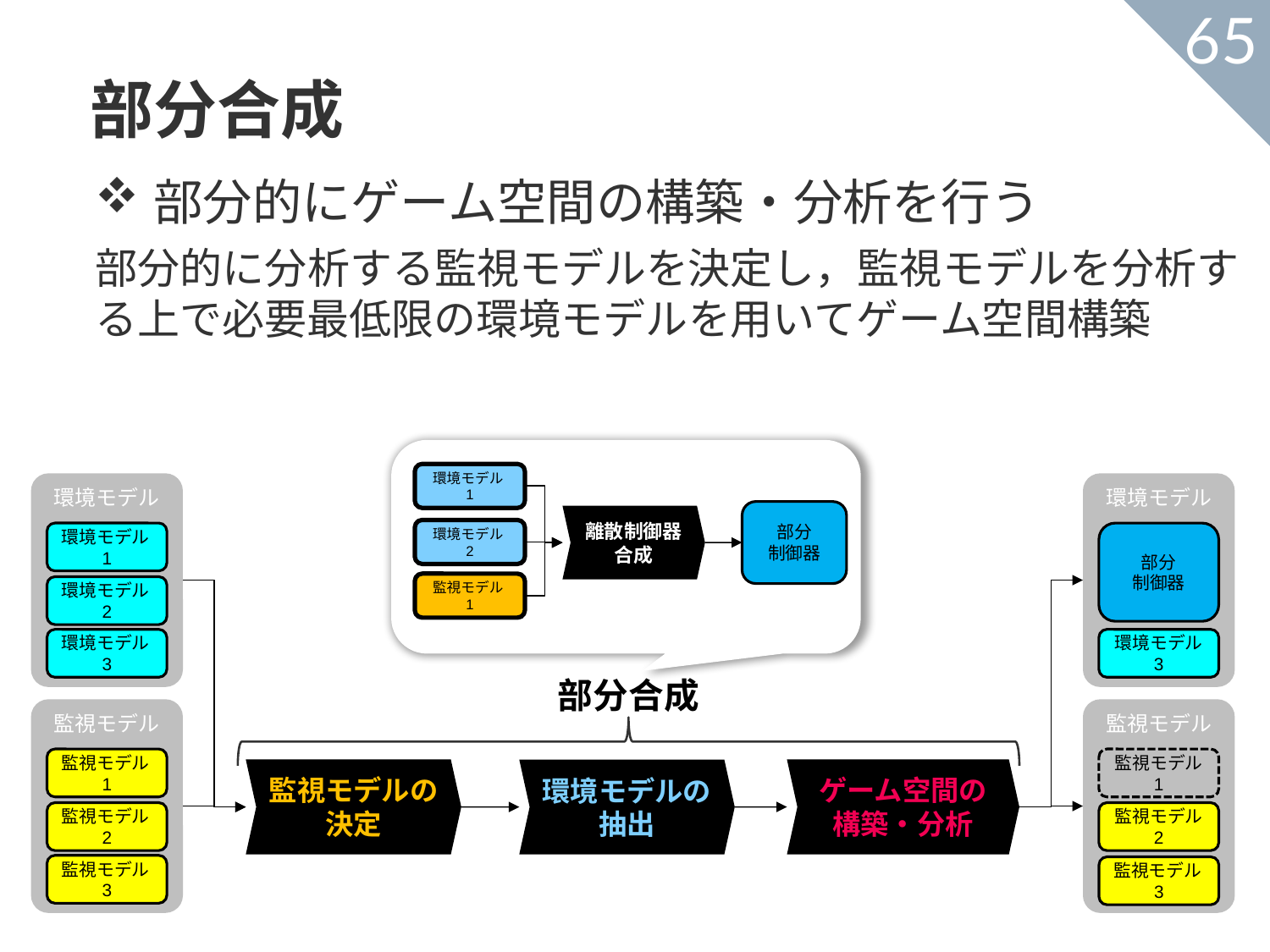

部分合成
65

部分的にゲーム空間の構築・分析を行う
部分的に分析する監視モデルを決定し，監視モデルを分析する上で必要最低限の環境モデルを用いてゲーム空間構築

環境モデル1
環境モデル
環境モデル
部分
制御器
離散制御器
合成
環境モデル2
環境モデル1
部分
制御器
監視モデル1
環境モデル2
環境モデル3
環境モデル
3
部分合成
監視モデル
監視モデル
監視モデル1
監視モデル
1
監視モデルの決定
ゲーム空間の
構築・分析
環境モデルの抽出
監視モデル2
監視モデル
2
監視モデル3
監視モデル3